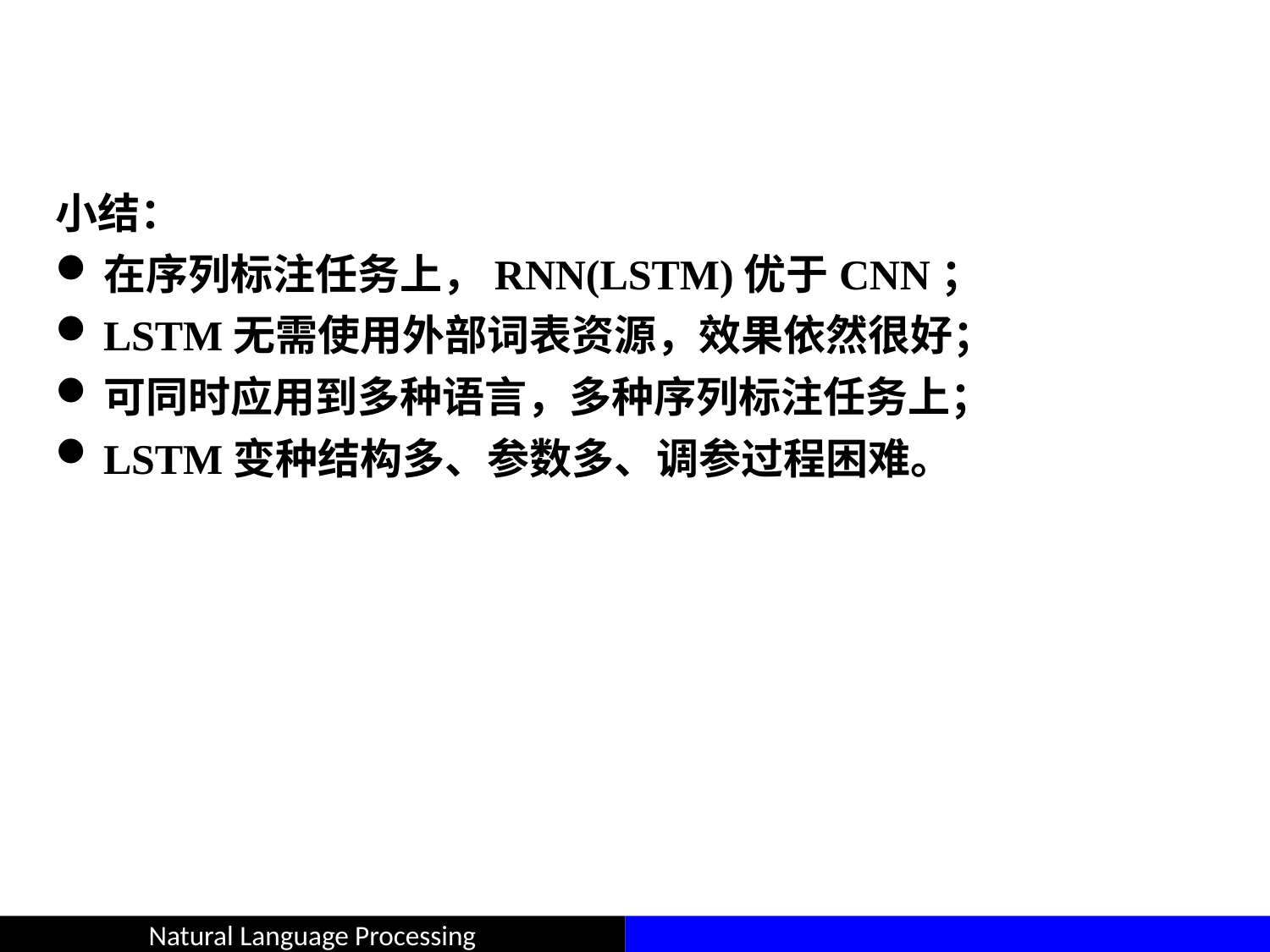

#
小结：
在序列标注任务上，RNN(LSTM)优于CNN；
LSTM无需使用外部词表资源，效果依然很好；
可同时应用到多种语言，多种序列标注任务上；
LSTM变种结构多、参数多、调参过程困难。